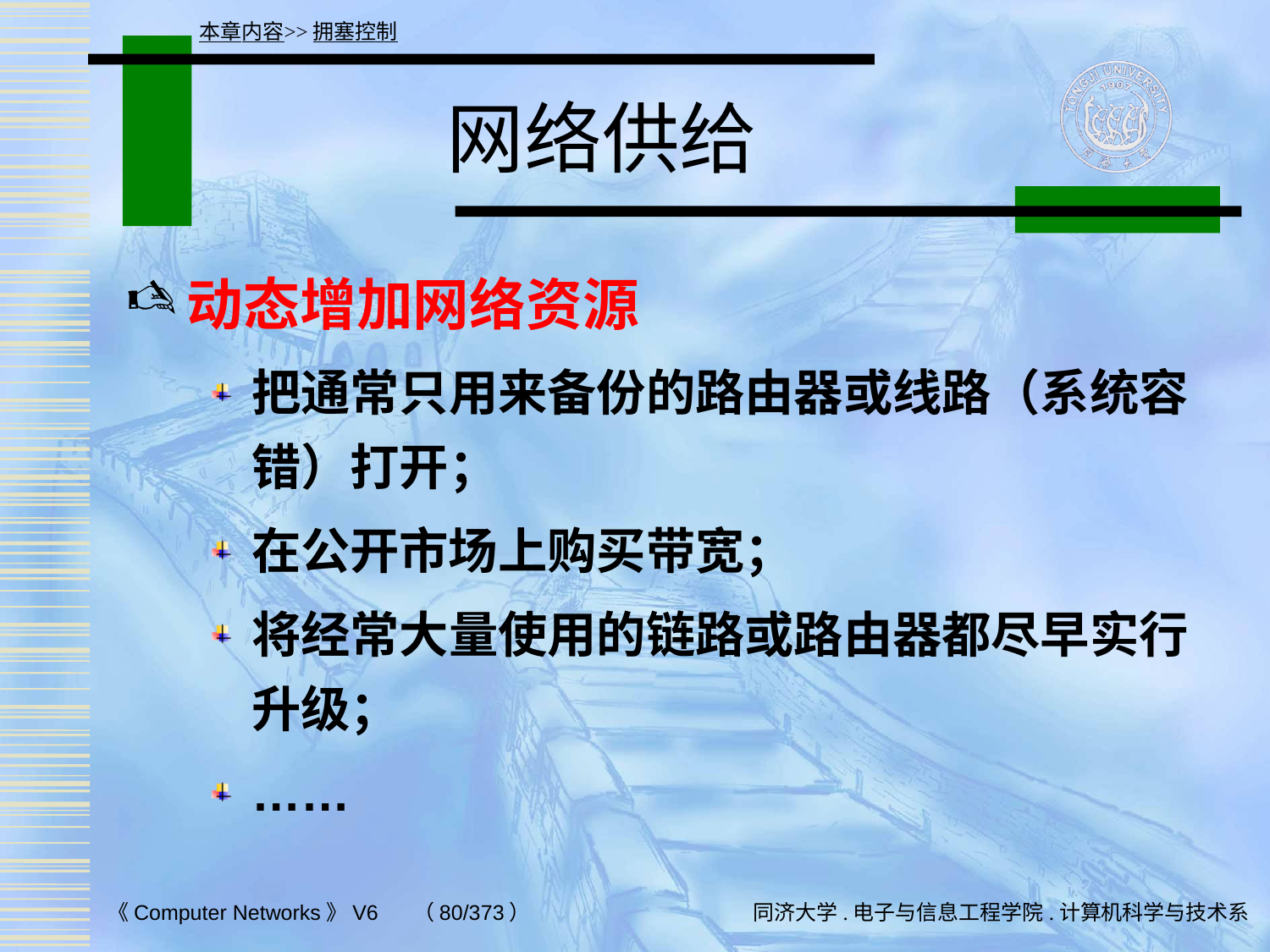

本章内容>>拥塞控制
# 网络供给
动态增加网络资源
把通常只用来备份的路由器或线路（系统容错）打开；
在公开市场上购买带宽；
将经常大量使用的链路或路由器都尽早实行升级；
……